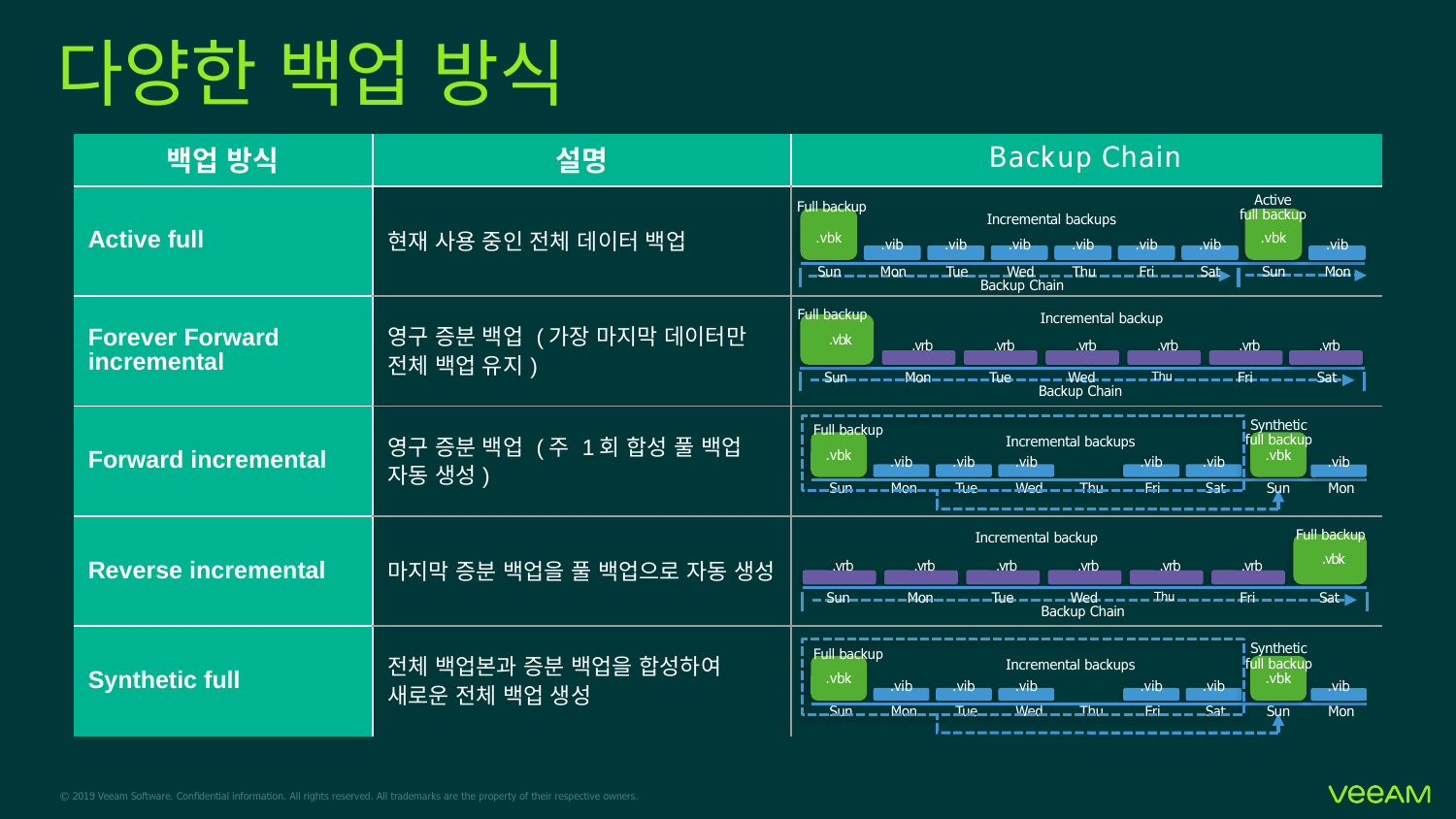

# 다양한 백업 방식
| 백업 방식 | 설명 | Backup Chain |
| --- | --- | --- |
| Active full | 현재 사용 중인 전체 데이터 백업 |  |
| Forever Forward incremental | 영구 증분 백업 (가장 마지막 데이터만 전체 백업 유지) |  |
| Forward incremental | 영구 증분 백업 (주 1회 합성 풀 백업 자동 생성) |  |
| Reverse incremental | 마지막 증분 백업을 풀 백업으로 자동 생성 |  |
| Synthetic full | 전체 백업본과 증분 백업을 합성하여 새로운 전체 백업 생성 |  |
Active
full backup
Full backup
.vbk
.vbk
Incremental backups
.vib
.vib
.vib
.vib
.vib
.vib
.vib
Sun
Mon
Tue
Wed
Thu
Fri
Sat
Sun
Mon
Backup Chain
Full backup
Incremental backup
.vbk
.vrb
.vrb
.vrb
.vrb
.vrb
.vrb
Sun
Mon
Tue
Wed
Thu
Fri
Sat
Backup Chain

Synthetic
full backup
Full backup
.vbk
.vbk
Incremental backups
.vib
.vib
.vib
.vib
.vib
.vib
Sun
Mon
Tue
Wed
Thu
Fri
Sat
Sun
Mon
Full backup
Incremental backup
.vbk
.vrb
.vrb
.vrb
.vrb
.vrb
.vrb
Sun
Mon
Tue
Wed
Thu
Fri
Sat
Backup Chain

Synthetic
full backup
Full backup
.vbk
.vbk
Incremental backups
.vib
.vib
.vib
.vib
.vib
.vib
Sun
Mon
Tue
Wed
Thu
Fri
Sat
Sun
Mon